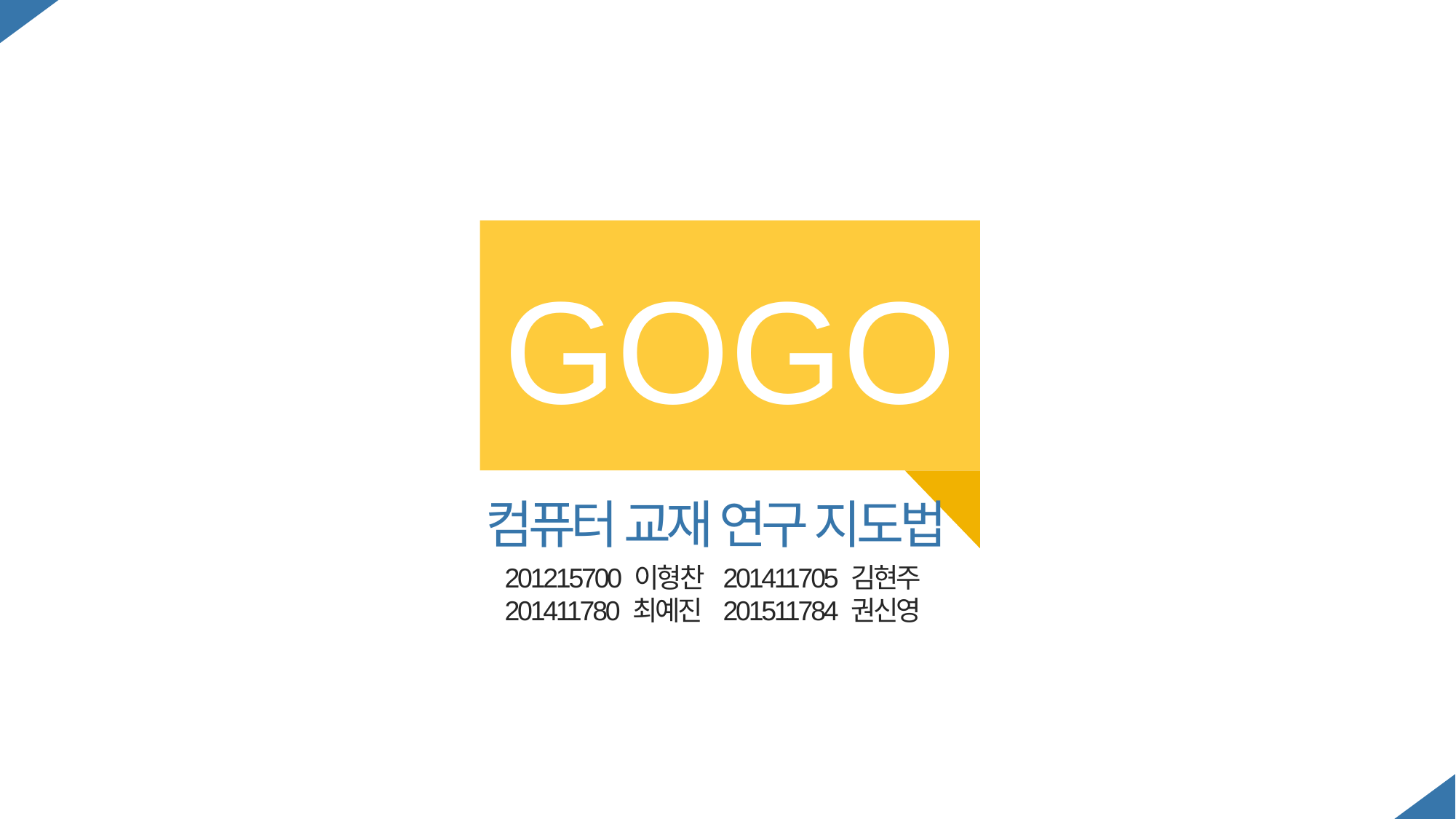

GOGO

컴퓨터 교재 연구 지도법
201215700 이형찬 	201411705 김현주
201411780 최예진 	201511784 권신영